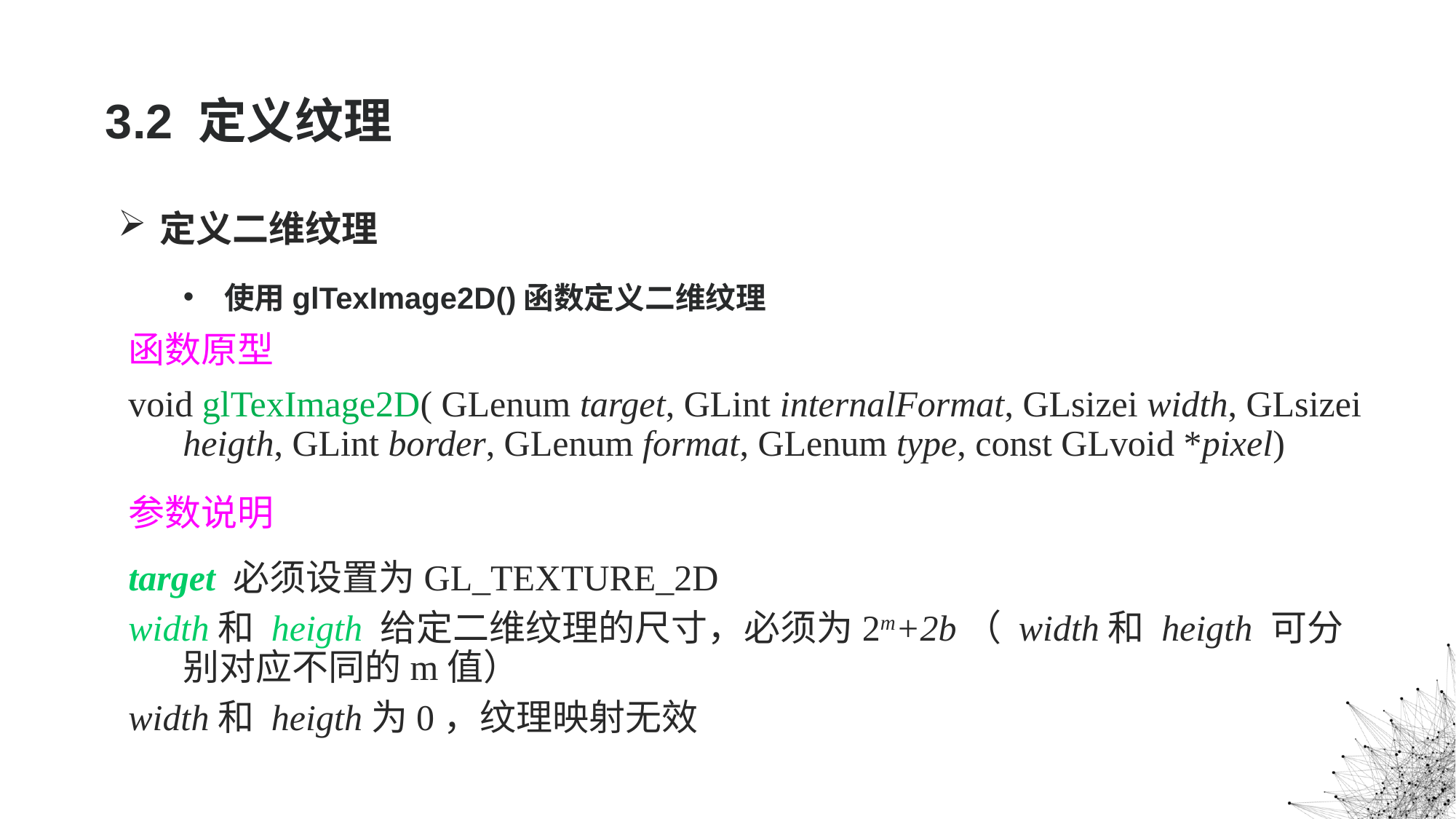

# 3.2 定义纹理
定义二维纹理
使用glTexImage2D()函数定义二维纹理
函数原型
void glTexImage2D( GLenum target, GLint internalFormat, GLsizei width, GLsizei heigth, GLint border, GLenum format, GLenum type, const GLvoid *pixel)

参数说明
target 必须设置为GL_TEXTURE_2D
width和 heigth 给定二维纹理的尺寸，必须为2m+2b（ width和 heigth 可分别对应不同的m值）
width和 heigth为0，纹理映射无效